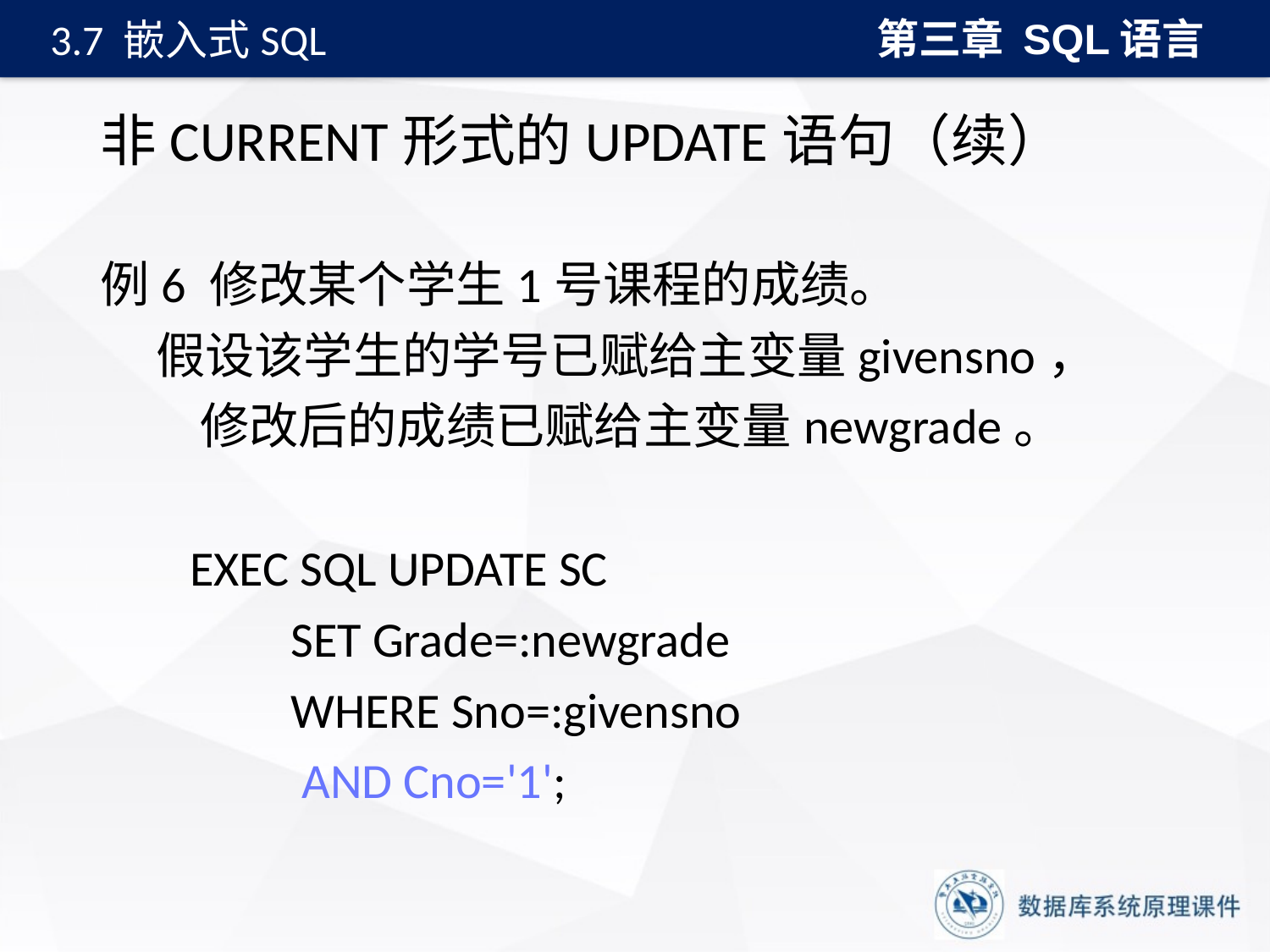

第三章 SQL语言
3.7 嵌入式SQL
# 非CURRENT形式的UPDATE语句（续）
例6 修改某个学生1号课程的成绩。
    假设该学生的学号已赋给主变量givensno，
        修改后的成绩已赋给主变量newgrade。

        EXEC SQL UPDATE SC
                 SET Grade=:newgrade
                 WHERE Sno=:givensno
                  AND Cno='1';